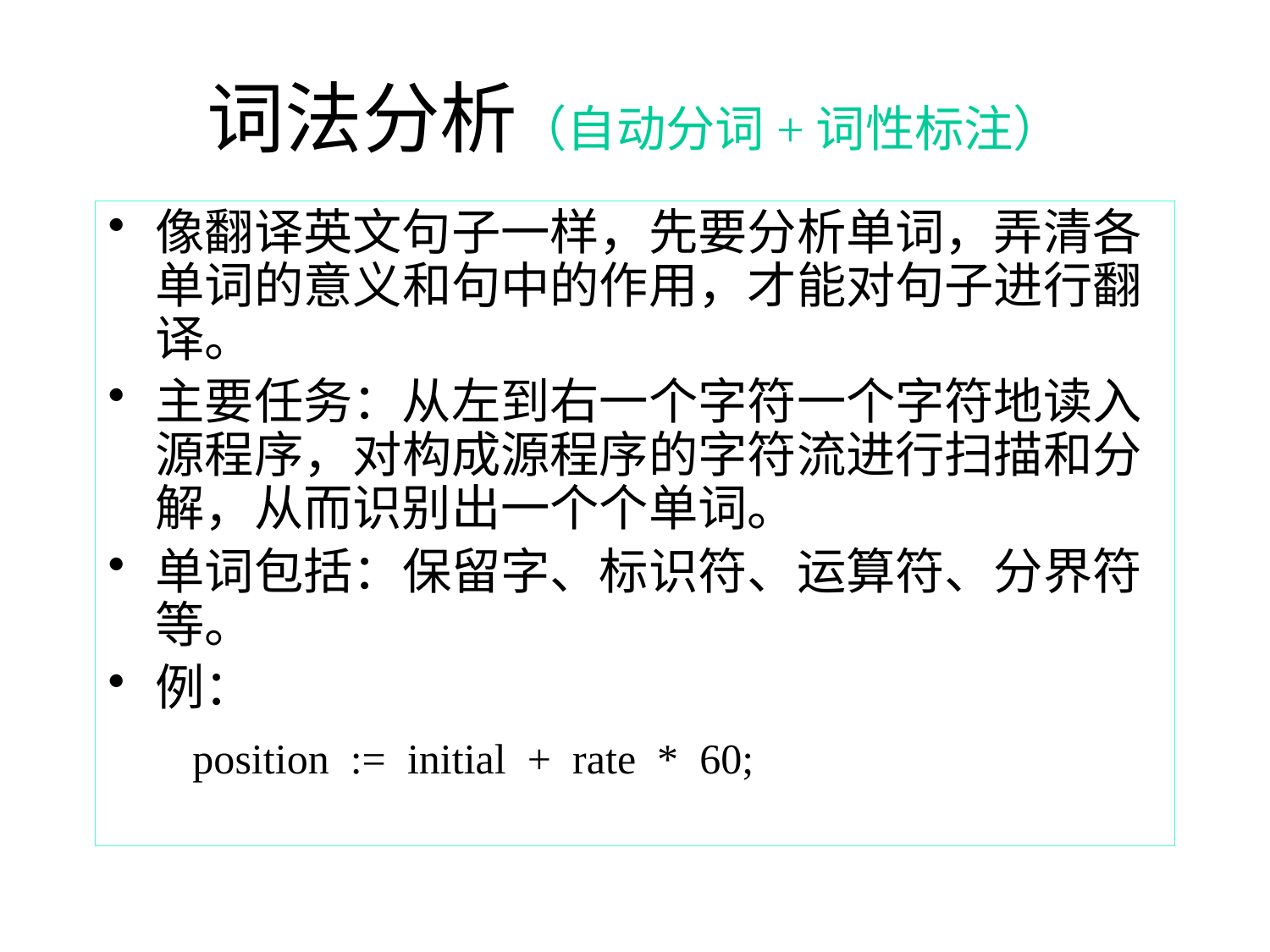

# 词法分析（自动分词+词性标注）
像翻译英文句子一样，先要分析单词，弄清各单词的意义和句中的作用，才能对句子进行翻译。
主要任务：从左到右一个字符一个字符地读入源程序，对构成源程序的字符流进行扫描和分解，从而识别出一个个单词。
单词包括：保留字、标识符、运算符、分界符等。
例：
  position  :=  initial  +  rate  *  60;